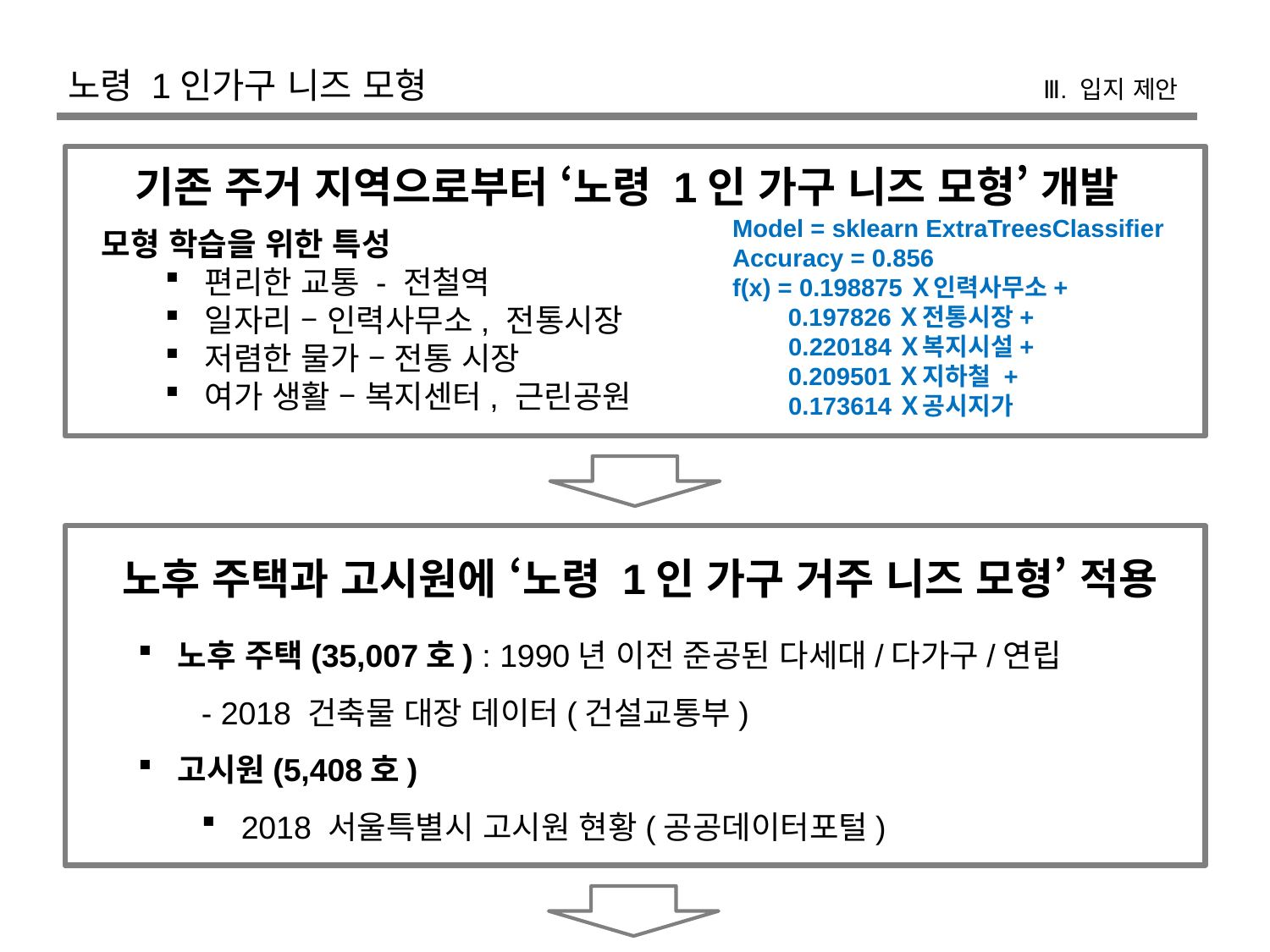

노령 1인가구 니즈 모형
Ⅲ. 입지 제안

기존 주거 지역으로부터 ‘노령 1인 가구 니즈 모형’ 개발
Model = sklearn ExtraTreesClassifier
Accuracy = 0.856
f(x) = 0.198875Ｘ인력사무소+
        0.197826Ｘ전통시장+
        0.220184Ｘ복지시설+
        0.209501Ｘ지하철 +
        0.173614Ｘ공시지가
모형 학습을 위한 특성
편리한 교통 - 전철역
일자리 – 인력사무소, 전통시장
저렴한 물가 – 전통 시장
여가 생활 – 복지센터, 근린공원

노후 주택과 고시원에 ‘노령 1인 가구 거주 니즈 모형’ 적용
노후 주택(35,007호) : 1990년 이전 준공된 다세대/다가구/연립
- 2018 건축물 대장 데이터(건설교통부)
고시원(5,408호)
2018 서울특별시 고시원 현황(공공데이터포털)